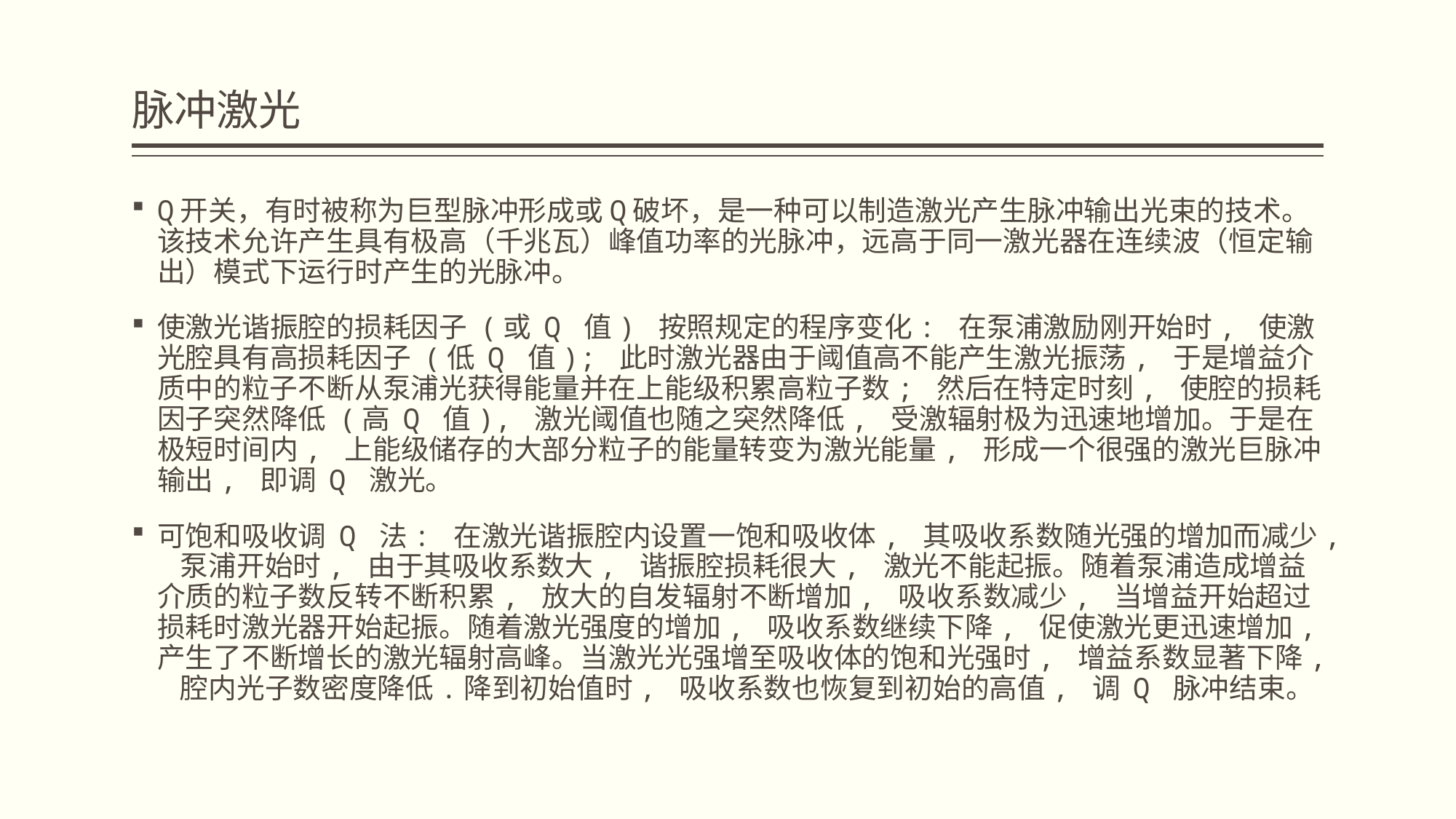

# 脉冲激光
Q开关，有时被称为巨型脉冲形成或Q破坏，是一种可以制造激光产生脉冲输出光束的技术。该技术允许产生具有极高（千兆瓦）峰值功率的光脉冲，远高于同一激光器在连续波（恒定输出）模式下运行时产生的光脉冲。
使激光谐振腔的损耗因子 (或 Q 值) 按照规定的程序变化: 在泵浦激励刚开始时, 使激光腔具有高损耗因子 (低 Q 值); 此时激光器由于阈值高不能产生激光振荡, 于是增益介质中的粒子不断从泵浦光获得能量并在上能级积累高粒子数; 然后在特定时刻, 使腔的损耗因子突然降低 (高 Q 值), 激光阈值也随之突然降低, 受激辐射极为迅速地增加。于是在极短时间内, 上能级储存的大部分粒子的能量转变为激光能量, 形成一个很强的激光巨脉冲输出, 即调 Q 激光。
可饱和吸收调 Q 法: 在激光谐振腔内设置一饱和吸收体, 其吸收系数随光强的增加而减少, 泵浦开始时, 由于其吸收系数大, 谐振腔损耗很大, 激光不能起振。随着泵浦造成增益介质的粒子数反转不断积累, 放大的自发辐射不断增加, 吸收系数减少, 当增益开始超过损耗时激光器开始起振。随着激光强度的增加, 吸收系数继续下降, 促使激光更迅速增加, 产生了不断增长的激光辐射高峰。当激光光强增至吸收体的饱和光强时, 增益系数显著下降, 腔内光子数密度降低.降到初始值时, 吸收系数也恢复到初始的高值, 调 Q 脉冲结束。